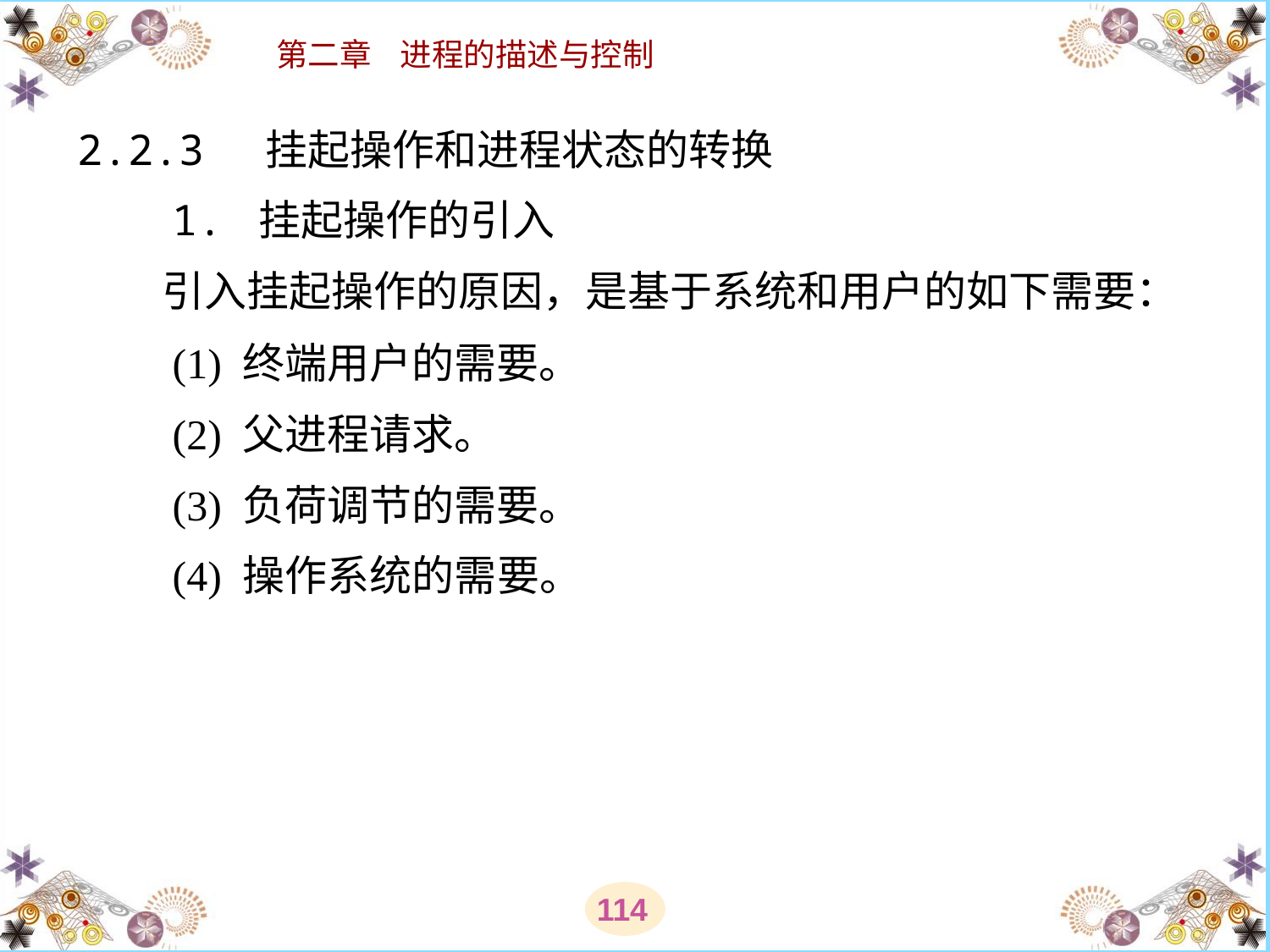

# 2.2.3  挂起操作和进程状态的转换 　　1. 挂起操作的引入 　　引入挂起操作的原因，是基于系统和用户的如下需要： 　　(1) 终端用户的需要。 　　(2) 父进程请求。 　　(3) 负荷调节的需要。 　　(4) 操作系统的需要。